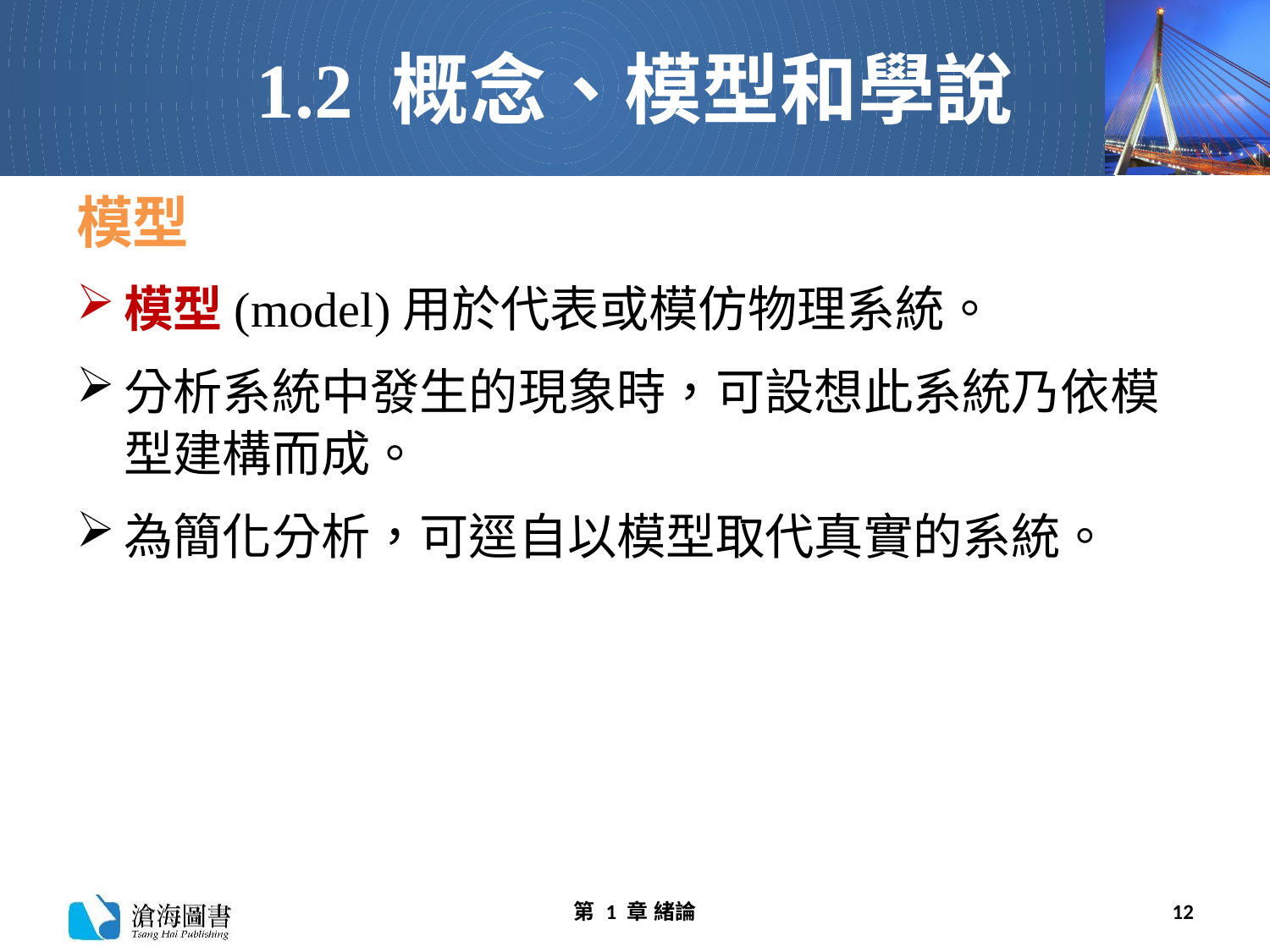

# 1.2 概念、模型和學說
模型
模型(model)用於代表或模仿物理系統。
分析系統中發生的現象時，可設想此系統乃依模型建構而成。
為簡化分析，可逕自以模型取代真實的系統。
第 1 章 緒論
12